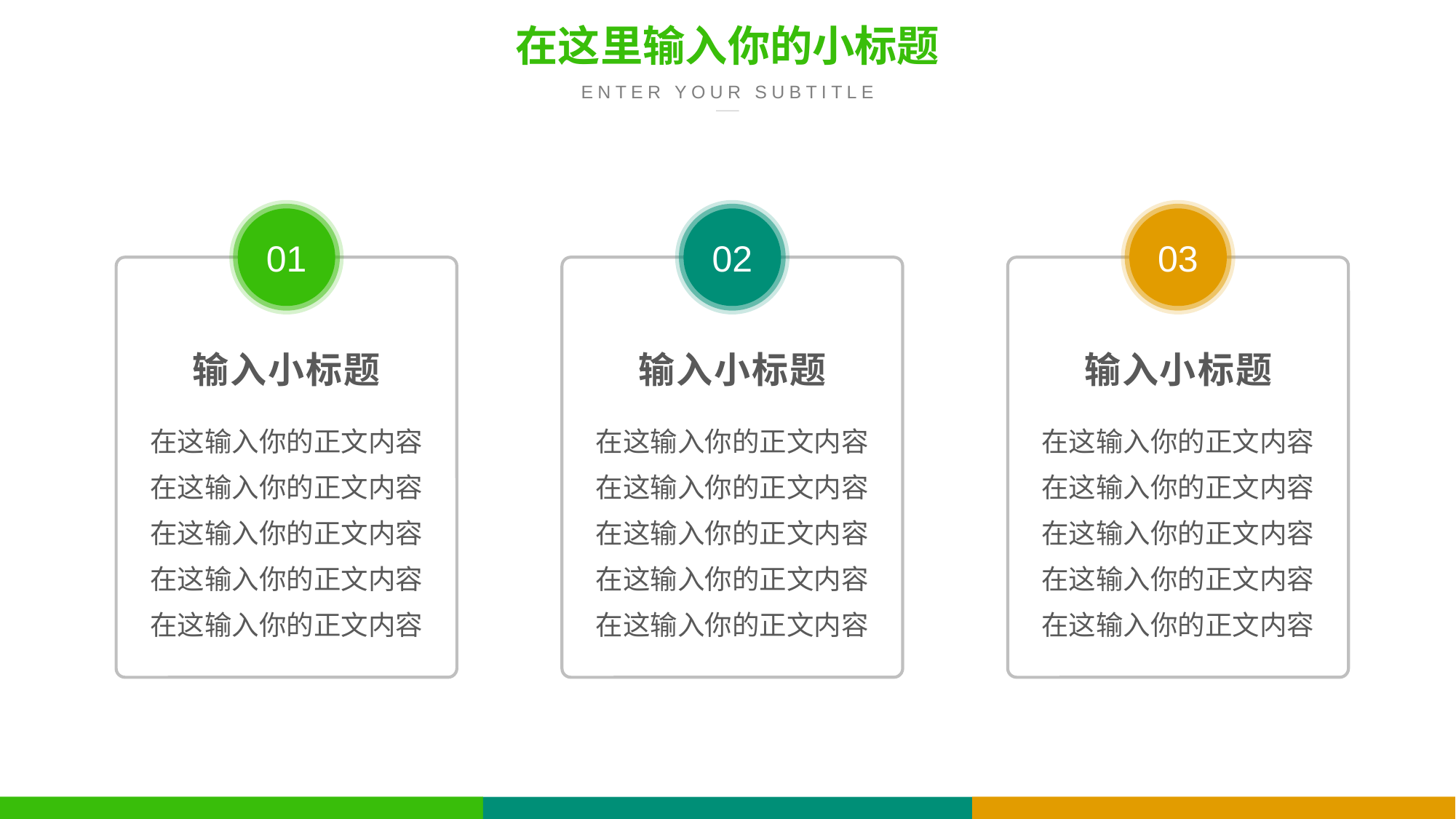

在这里输入你的小标题
ENTER YOUR SUBTITLE

01

输入小标题
在这输入你的正文内容在这输入你的正文内容
在这输入你的正文内容
在这输入你的正文内容
在这输入你的正文内容

02

输入小标题
在这输入你的正文内容在这输入你的正文内容
在这输入你的正文内容
在这输入你的正文内容
在这输入你的正文内容

03

输入小标题
在这输入你的正文内容在这输入你的正文内容
在这输入你的正文内容
在这输入你的正文内容
在这输入你的正文内容